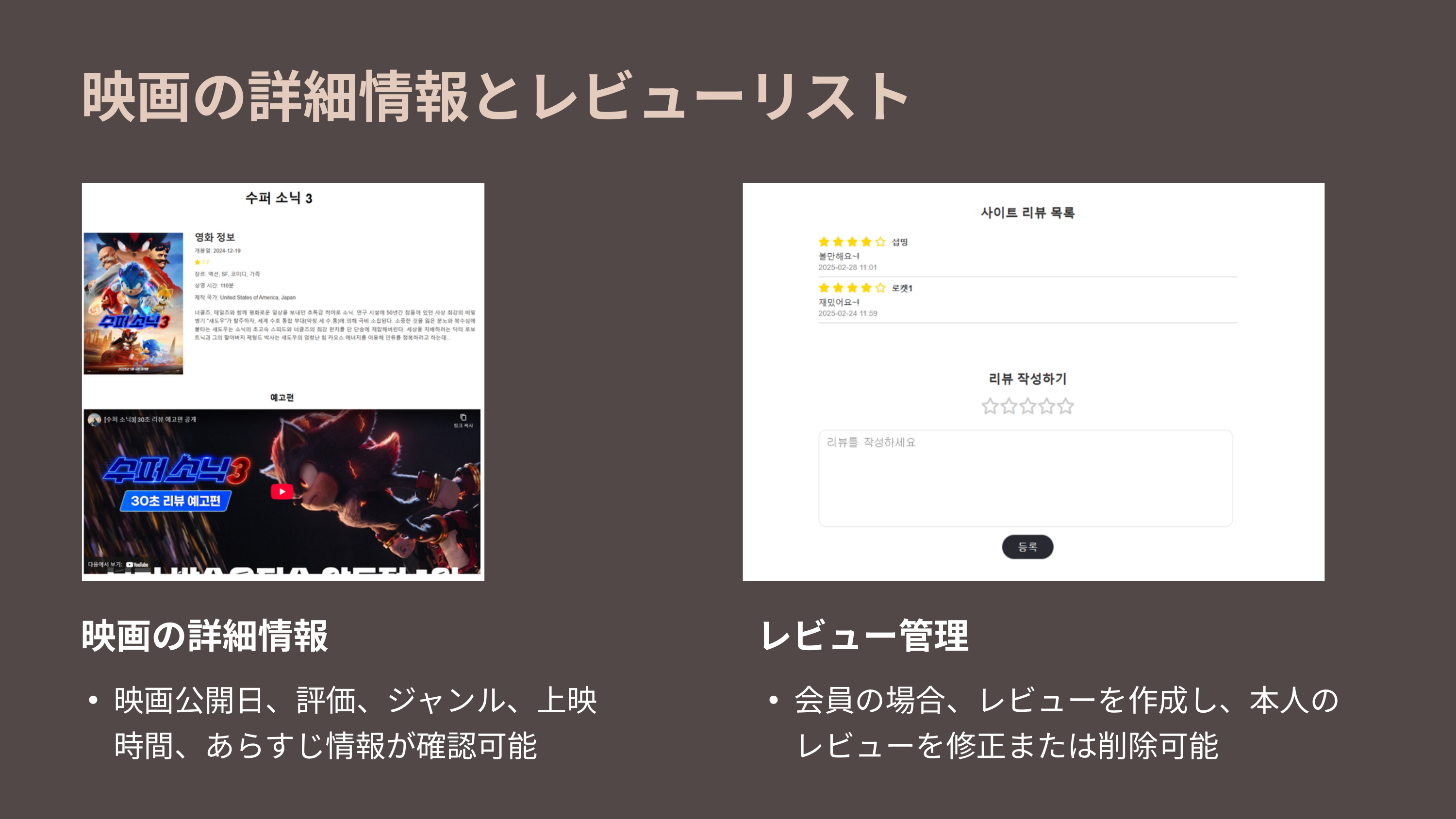

映画の詳細情報とレビューリスト

映画の詳細情報

レビュー管理

映画公開日、評価、ジャンル、上映時間、あらすじ情報が確認可能

会員の場合、レビューを作成し、本人のレビューを修正または削除可能